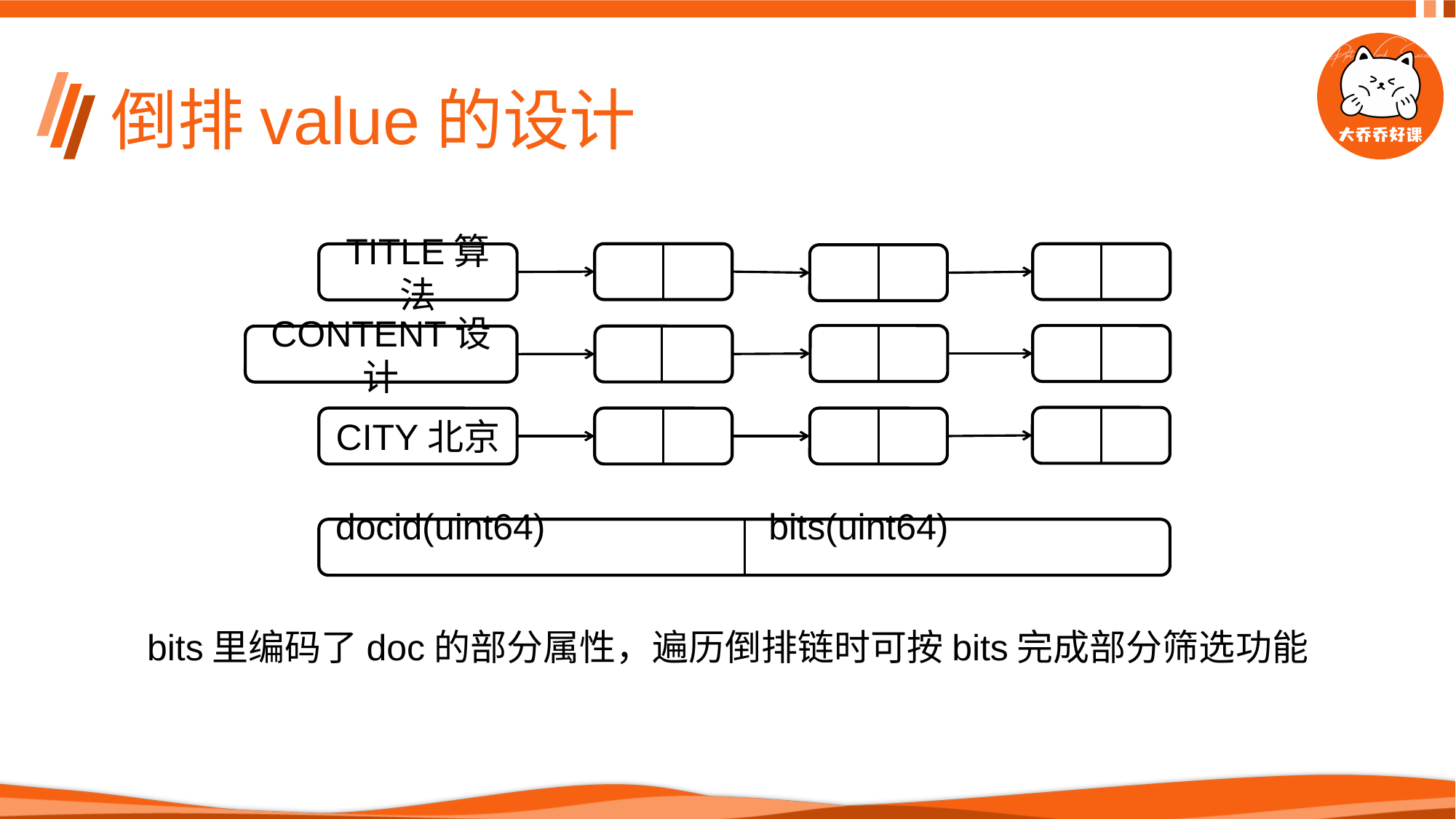

# 倒排value的设计

TITLE算法

CONTENT设计

CITY北京

docid(uint64)                      bits(uint64)
bits里编码了doc的部分属性，遍历倒排链时可按bits完成部分筛选功能